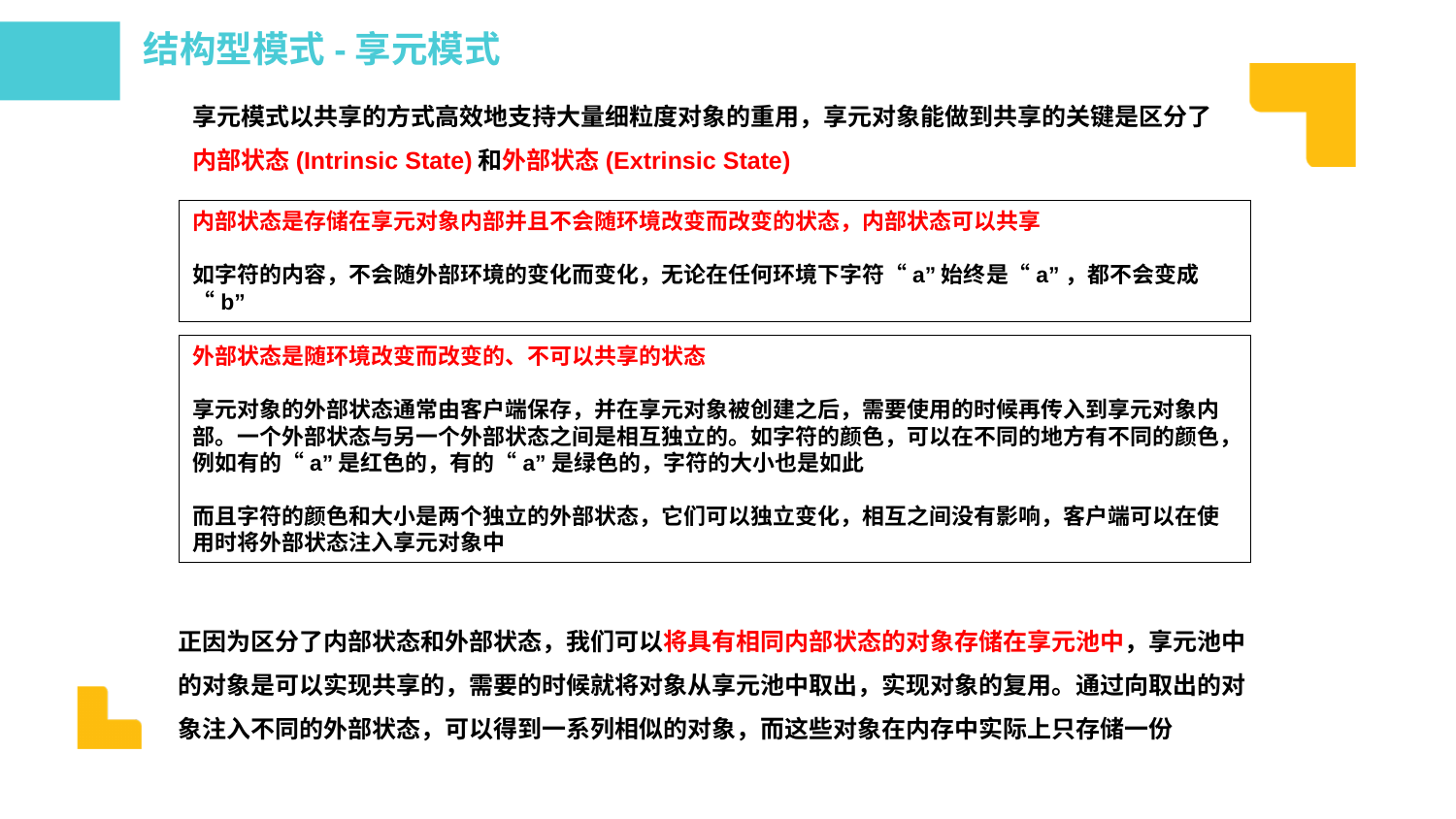

结构型模式-享元模式
享元模式以共享的方式高效地支持大量细粒度对象的重用，享元对象能做到共享的关键是区分了内部状态(Intrinsic State)和外部状态(Extrinsic State)
内部状态是存储在享元对象内部并且不会随环境改变而改变的状态，内部状态可以共享

如字符的内容，不会随外部环境的变化而变化，无论在任何环境下字符“a”始终是“a”，都不会变成“b”
外部状态是随环境改变而改变的、不可以共享的状态

享元对象的外部状态通常由客户端保存，并在享元对象被创建之后，需要使用的时候再传入到享元对象内部。一个外部状态与另一个外部状态之间是相互独立的。如字符的颜色，可以在不同的地方有不同的颜色，例如有的“a”是红色的，有的“a”是绿色的，字符的大小也是如此

而且字符的颜色和大小是两个独立的外部状态，它们可以独立变化，相互之间没有影响，客户端可以在使用时将外部状态注入享元对象中
正因为区分了内部状态和外部状态，我们可以将具有相同内部状态的对象存储在享元池中，享元池中的对象是可以实现共享的，需要的时候就将对象从享元池中取出，实现对象的复用。通过向取出的对象注入不同的外部状态，可以得到一系列相似的对象，而这些对象在内存中实际上只存储一份